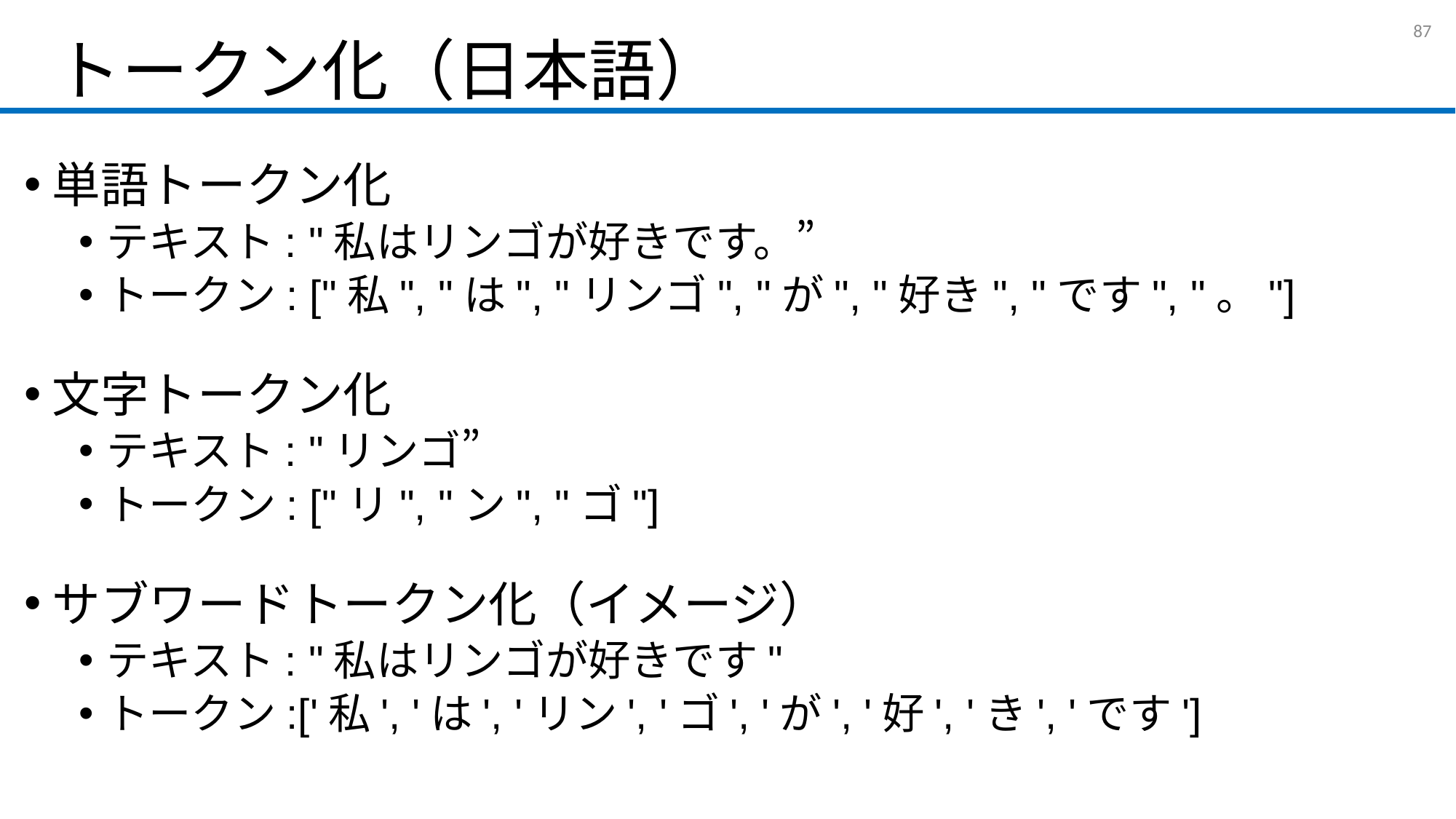

# トークン化（日本語）
87
単語トークン化
テキスト: "私はリンゴが好きです。”
トークン: ["私", "は", "リンゴ", "が", "好き", "です", "。"]
文字トークン化
テキスト: "リンゴ”
トークン: ["リ", "ン", "ゴ"]
サブワードトークン化（イメージ）
テキスト: "私はリンゴが好きです"
トークン:['私', 'は', 'リン', 'ゴ', 'が', '好', 'き', 'です']